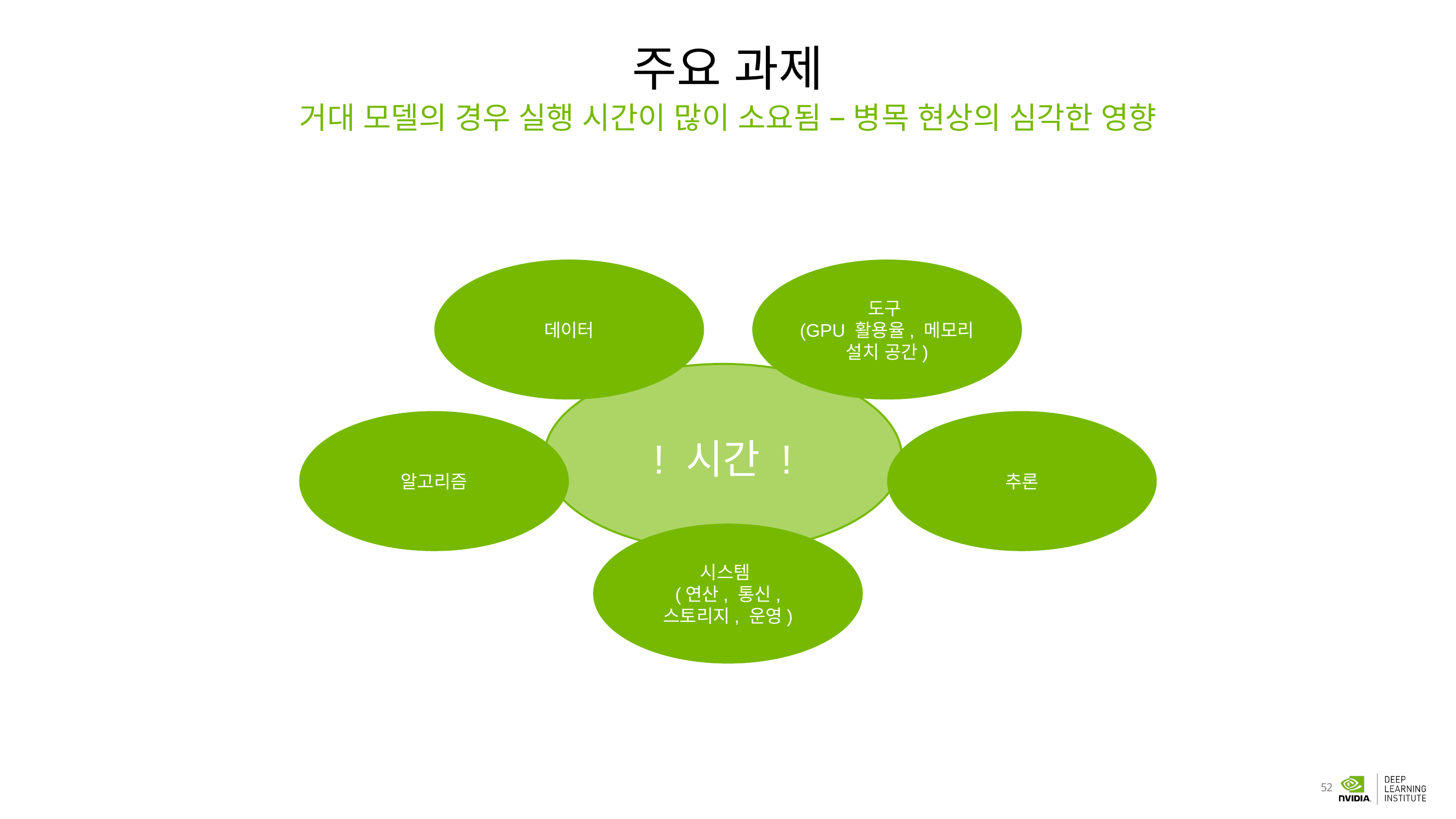

# 주요 과제
거대 모델의 경우 실행 시간이 많이 소요됨 – 병목 현상의 심각한 영향
데이터
도구
(GPU 활용율, 메모리 설치 공간)
추론
알고리즘
시스템
(연산, 통신, 스토리지, 운영)
! 시간 !